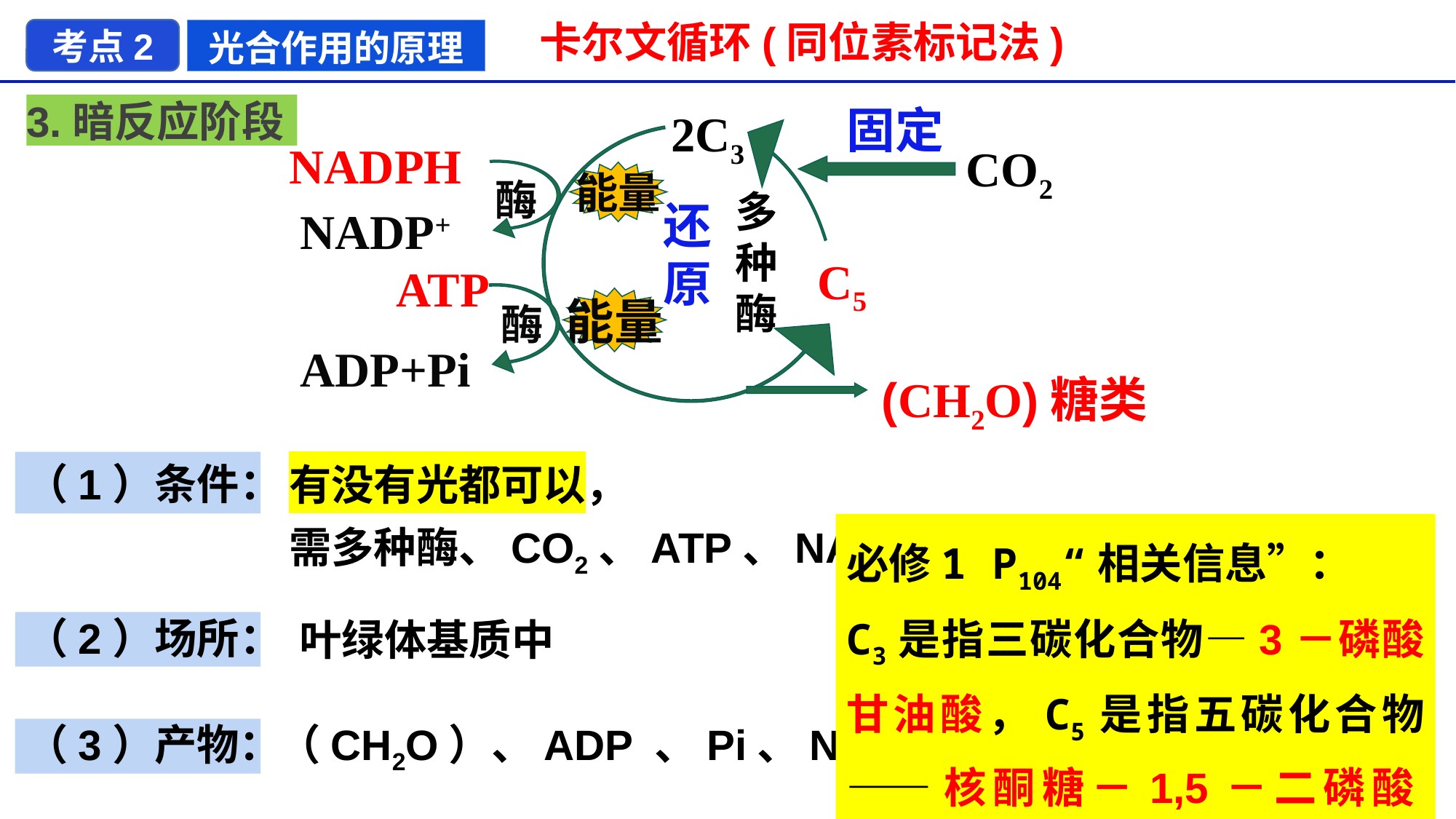

卡尔文循环(同位素标记法)
考点2
光合作用的原理

3.暗反应阶段
固定
2C3

NADPH
CO2

酶
能量

多种酶
还原
NADP+
C5
ATP

酶
能量
ADP+Pi
(CH2O)糖类

有没有光都可以，
需多种酶、CO2、ATP、NADPH
（1）条件：
必修1 P104“相关信息”：
C3是指三碳化合物—3－磷酸甘油酸，C5是指五碳化合物——核酮糖－1,5－二磷酸(RuBP)。
叶绿体基质中
（2）场所：
（CH2O）、ADP 、Pi、NADP+
（3）产物：